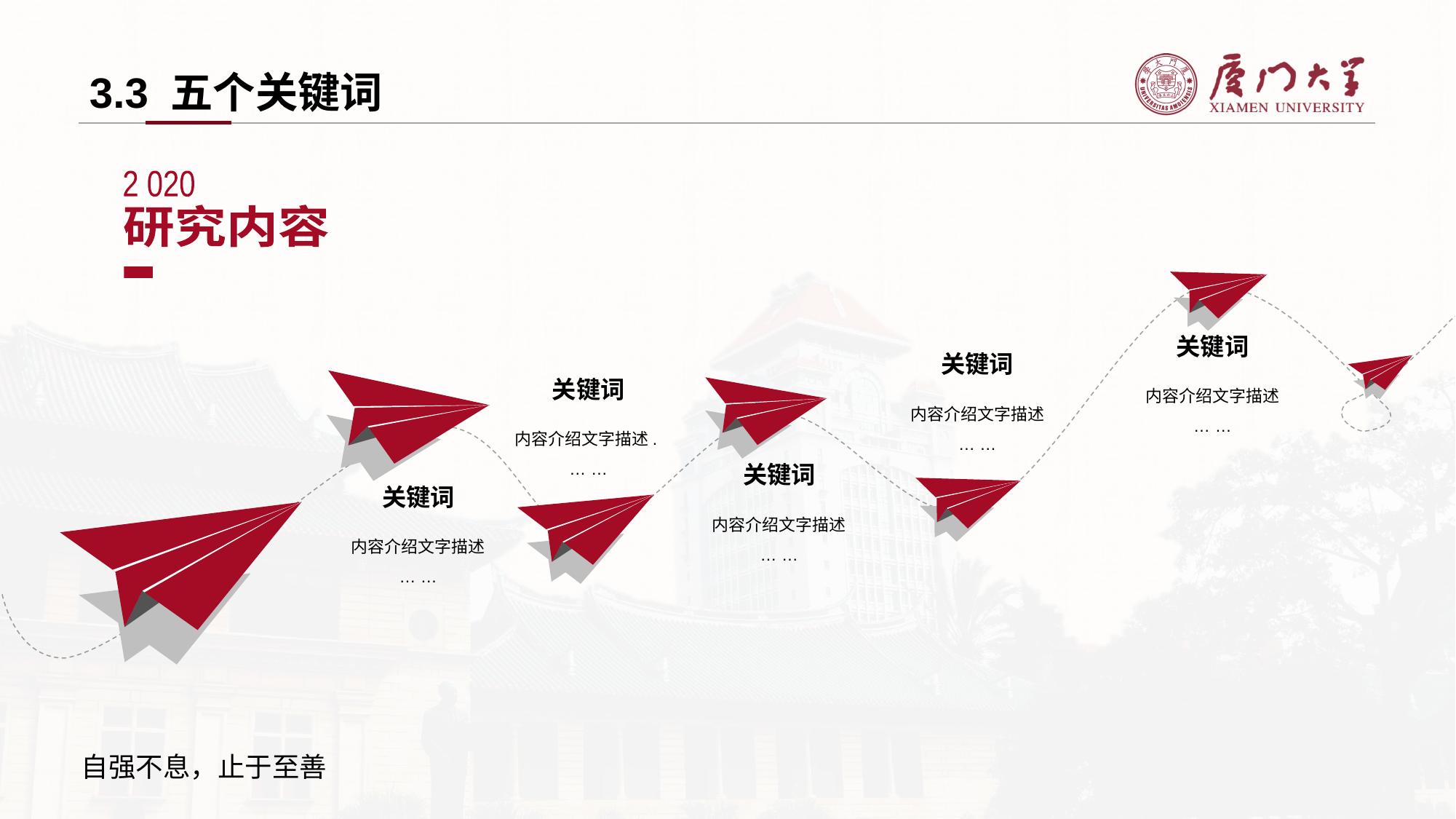

3.3 五个关键词
2 020
研究内容

关键词
内容介绍文字描述
… …
关键词
内容介绍文字描述
… …

关键词
内容介绍文字描述.
… …

关键词
内容介绍文字描述
… …

关键词
内容介绍文字描述
… …